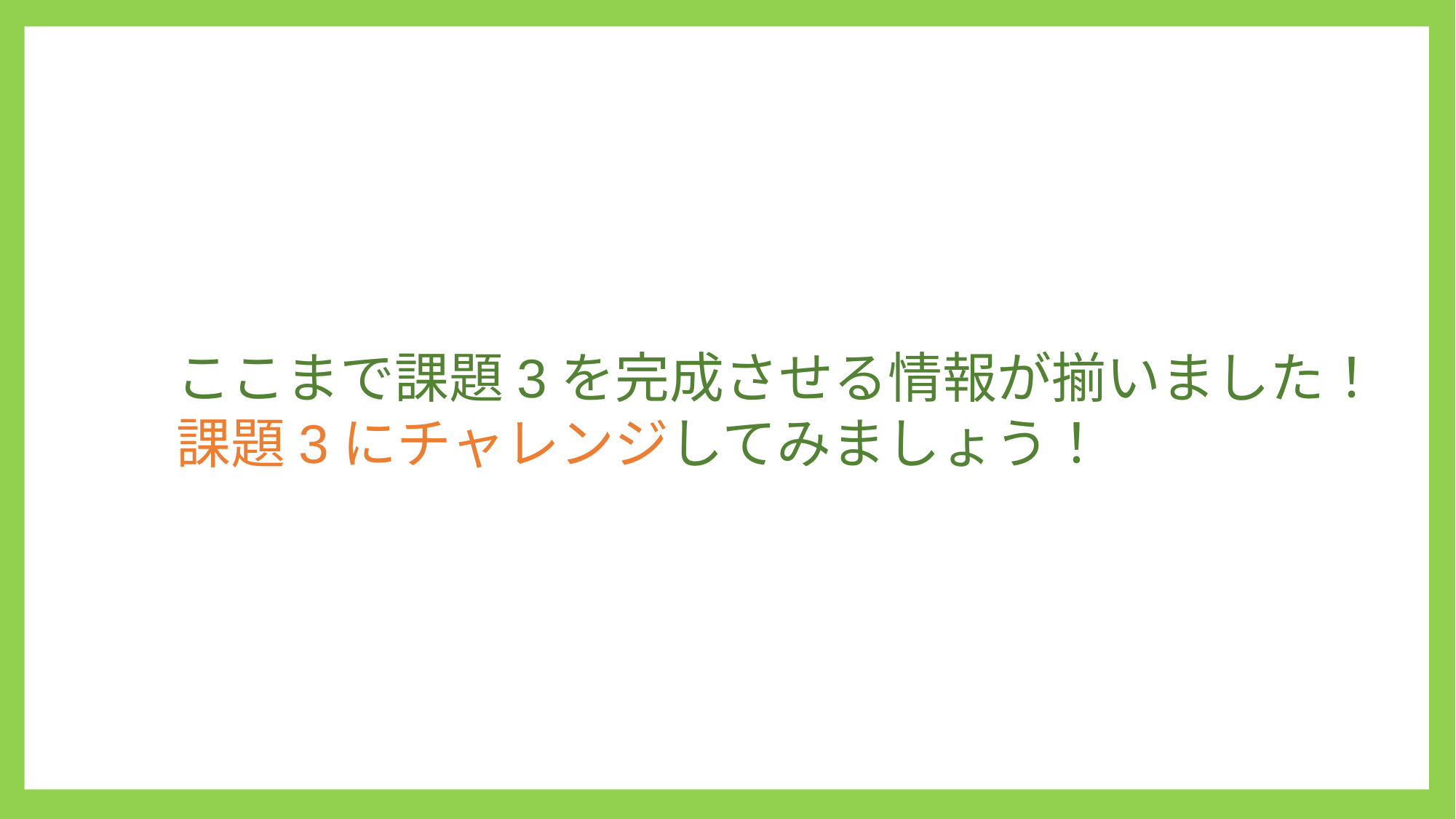

ここまで課題3を完成させる情報が揃いました！
課題3にチャレンジしてみましょう！